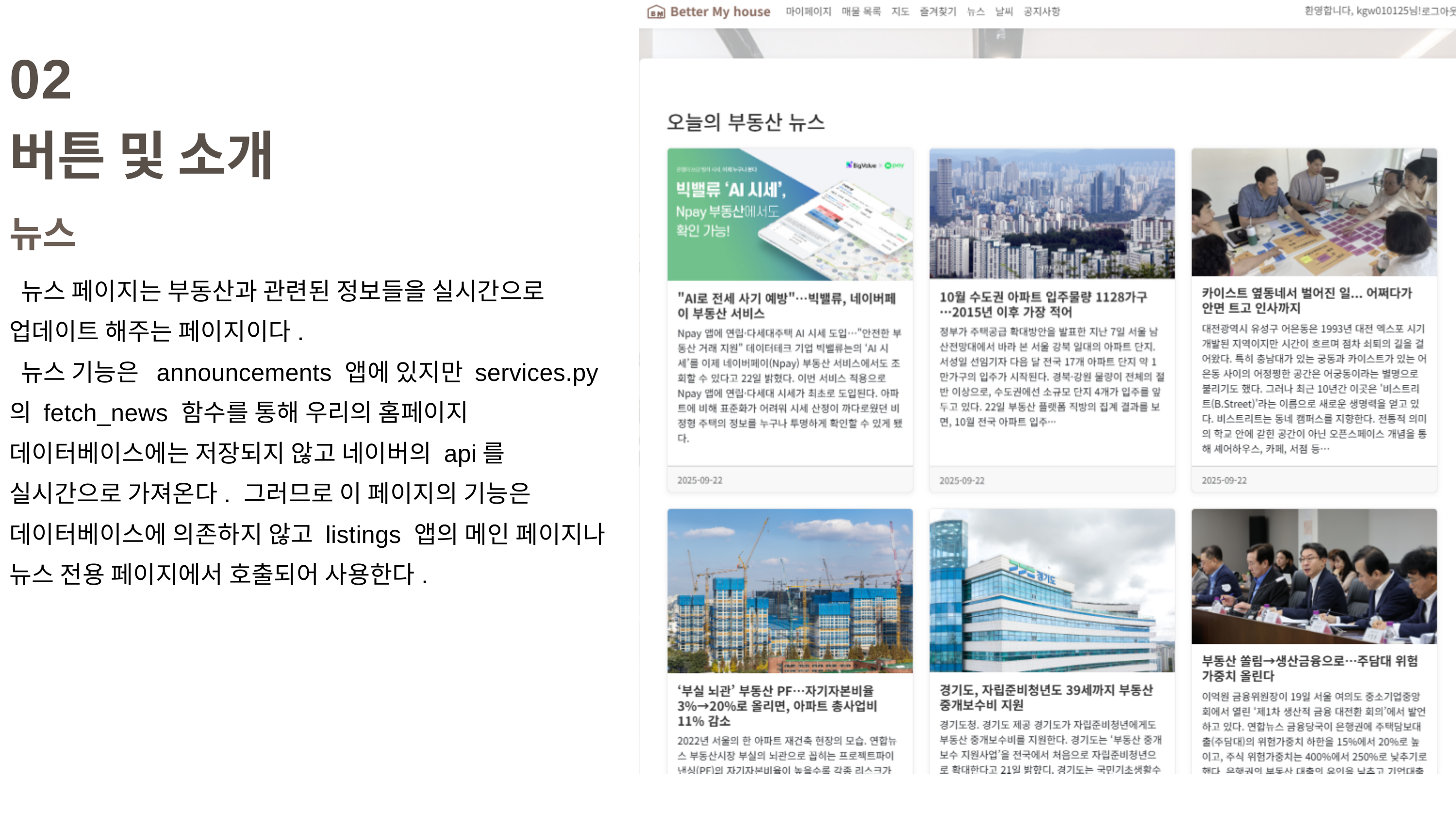

02
버튼 및 소개
뉴스
 뉴스 페이지는 부동산과 관련된 정보들을 실시간으로 업데이트 해주는 페이지이다.
 뉴스 기능은  announcements 앱에 있지만 services.py의 fetch_news 함수를 통해 우리의 홈페이지 데이터베이스에는 저장되지 않고 네이버의 api를 실시간으로 가져온다. 그러므로 이 페이지의 기능은 데이터베이스에 의존하지 않고 listings 앱의 메인 페이지나 뉴스 전용 페이지에서 호출되어 사용한다.